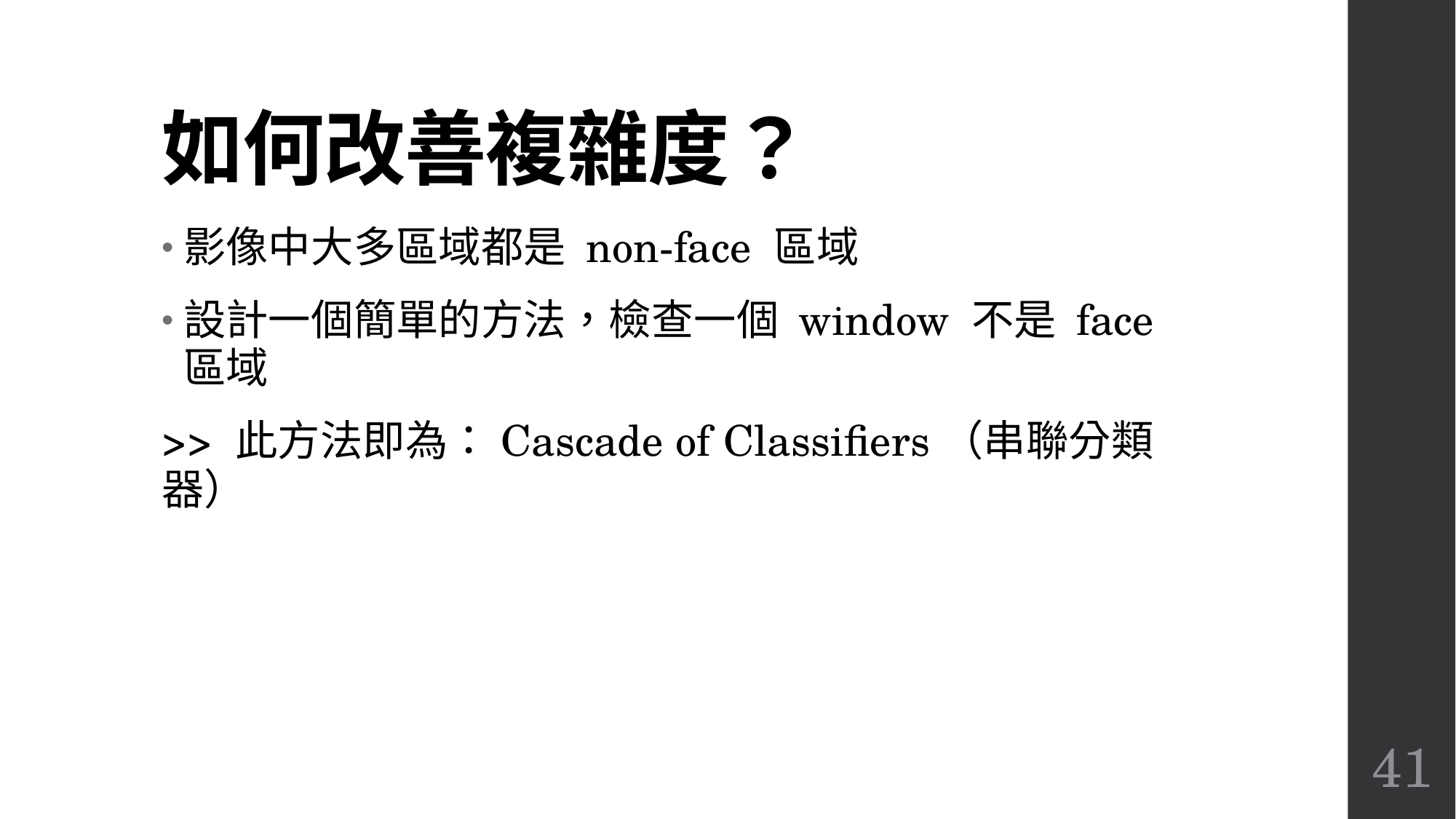

# 如何改善複雜度？
影像中大多區域都是 non-face 區域
設計一個簡單的方法，檢查一個 window 不是 face 區域
>> 此方法即為：Cascade of Classifiers（串聯分類器）
41